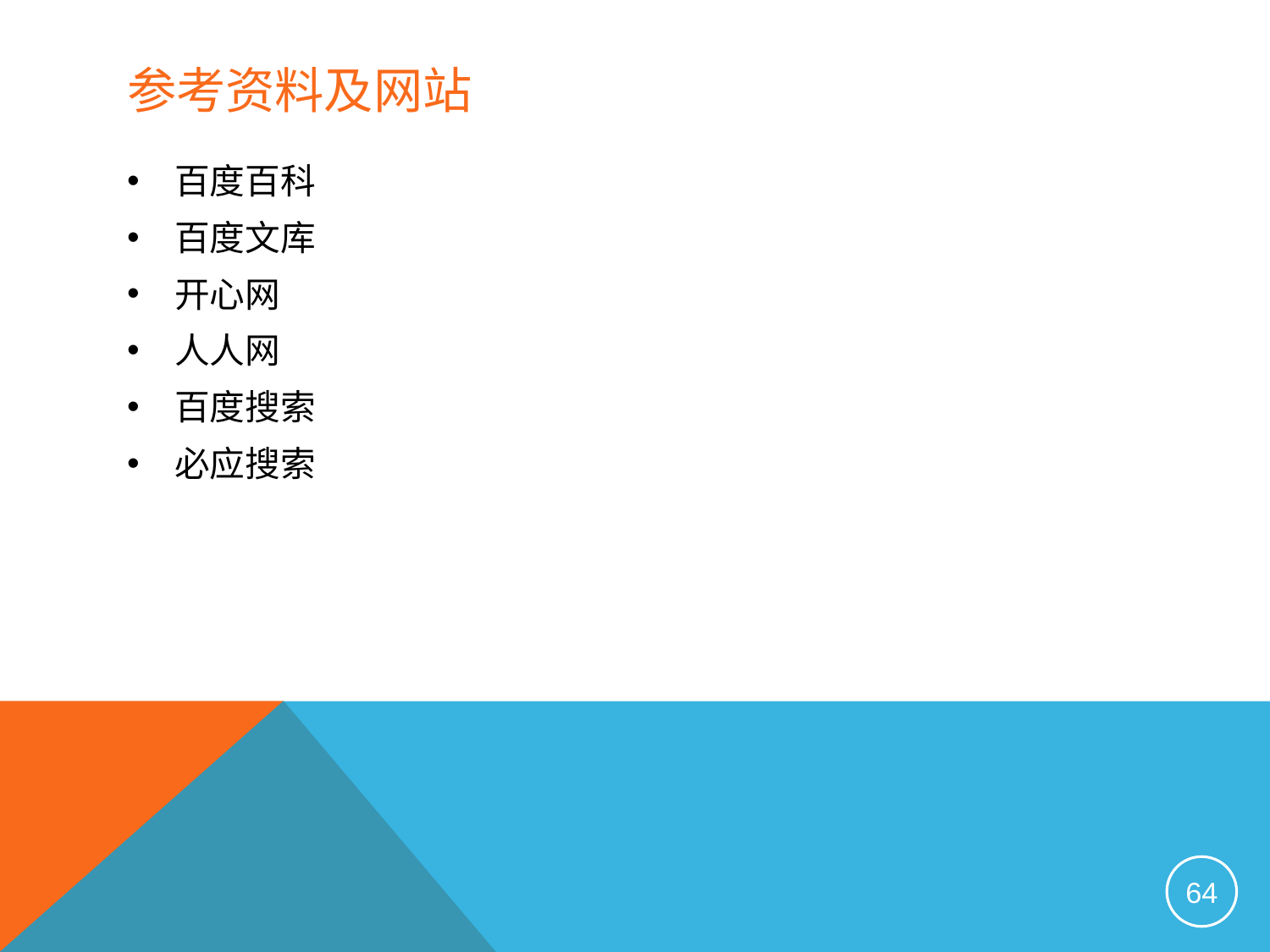

# 参考资料及网站
百度百科
百度文库
开心网
人人网
百度搜索
必应搜索

64